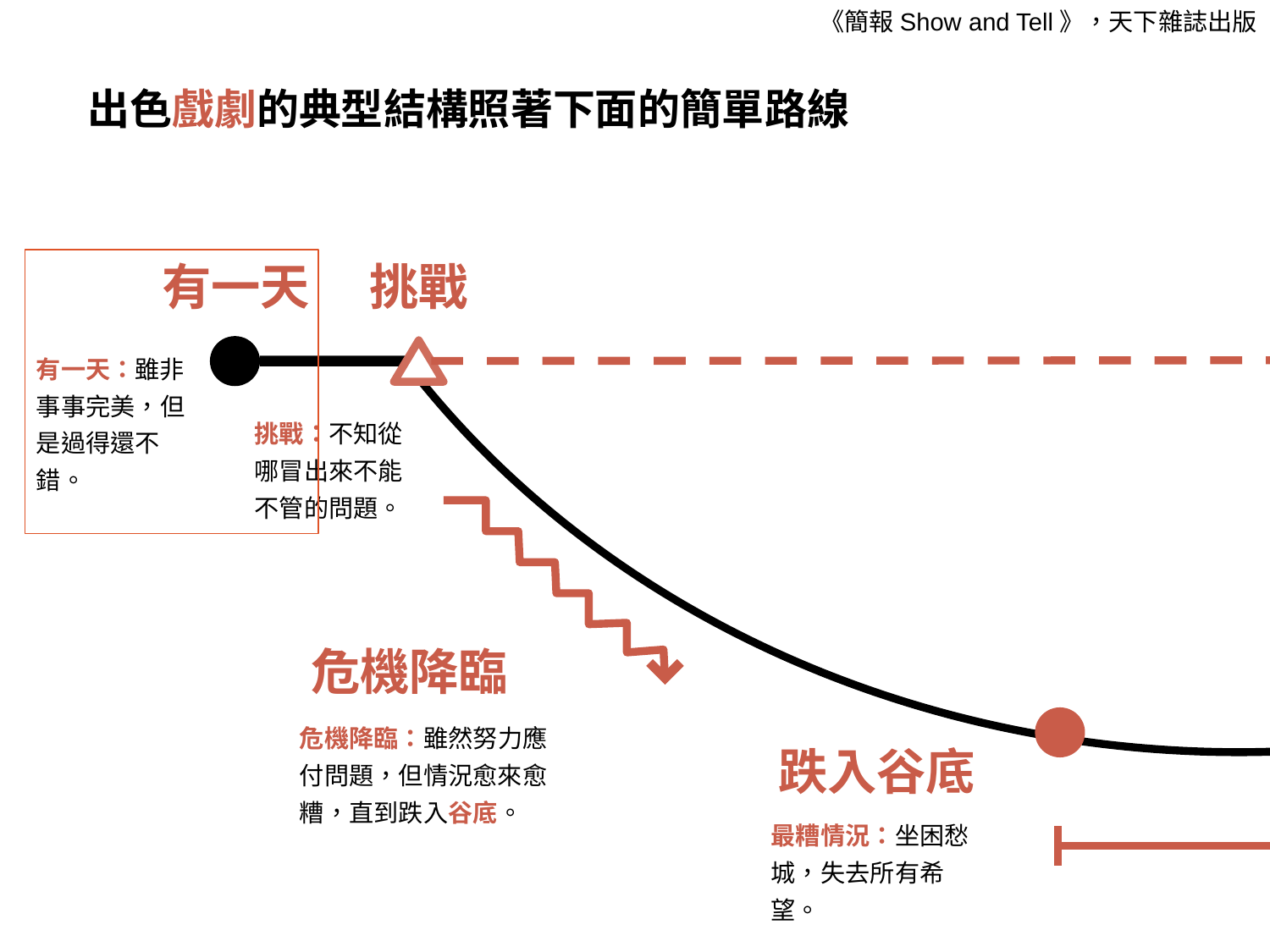

《簡報Show and Tell》，天下雜誌出版

出色戲劇的典型結構照著下面的簡單路線

有一天
挑戰

有一天：雖非事事完美，但是過得還不錯。

挑戰：不知從哪冒出來不能不管的問題。

危機降臨

危機降臨：雖然努力應付問題，但情況愈來愈糟，直到跌入谷底。
跌入谷底
最糟情況：坐困愁城，失去所有希望。